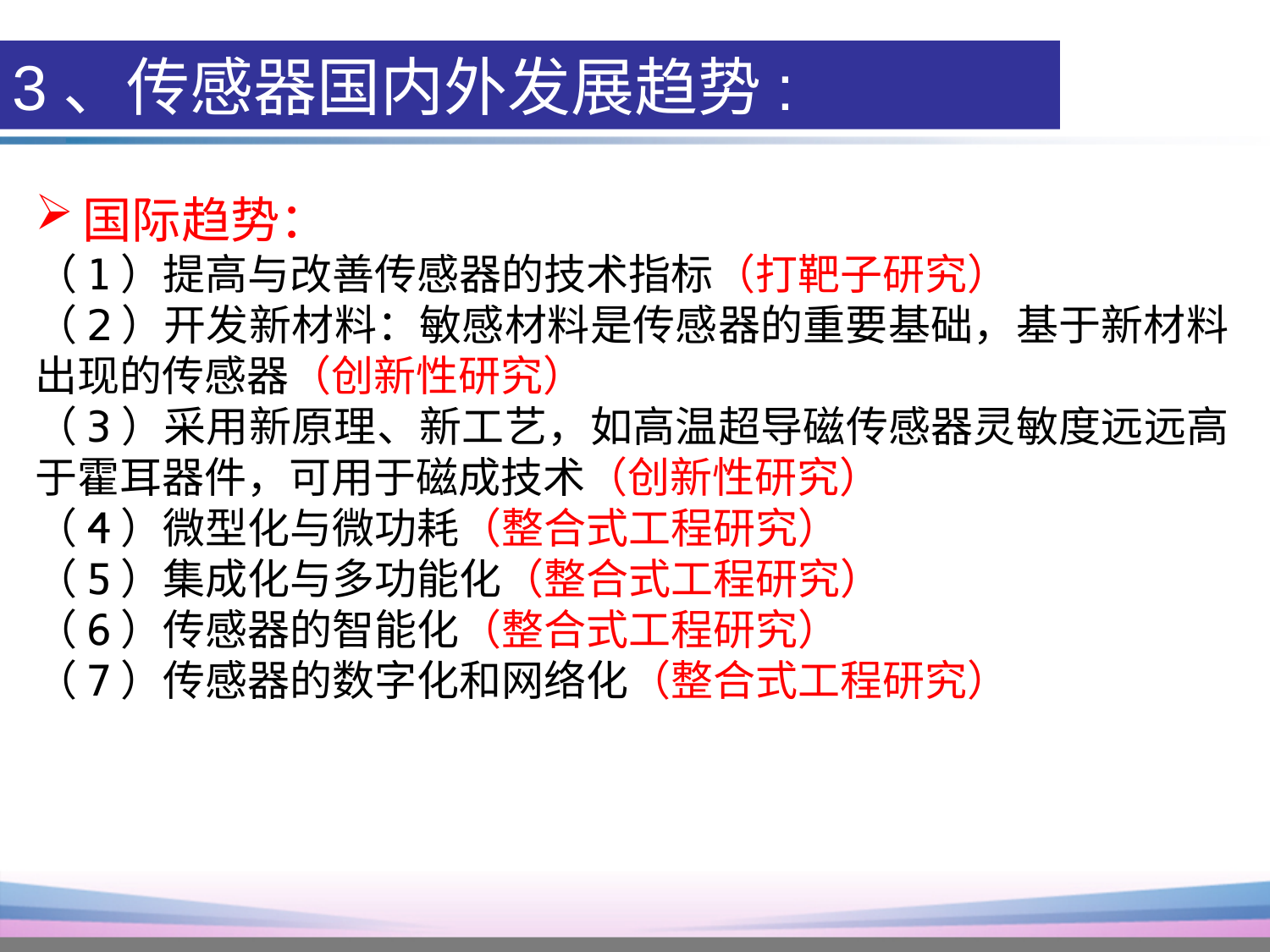

3、传感器国内外发展趋势:
国际趋势：
（1）提高与改善传感器的技术指标（打靶子研究）
（2）开发新材料：敏感材料是传感器的重要基础，基于新材料出现的传感器（创新性研究）
（3）采用新原理、新工艺，如高温超导磁传感器灵敏度远远高于霍耳器件，可用于磁成技术（创新性研究）
（4）微型化与微功耗（整合式工程研究）
（5）集成化与多功能化（整合式工程研究）
（6）传感器的智能化（整合式工程研究）
（7）传感器的数字化和网络化（整合式工程研究）